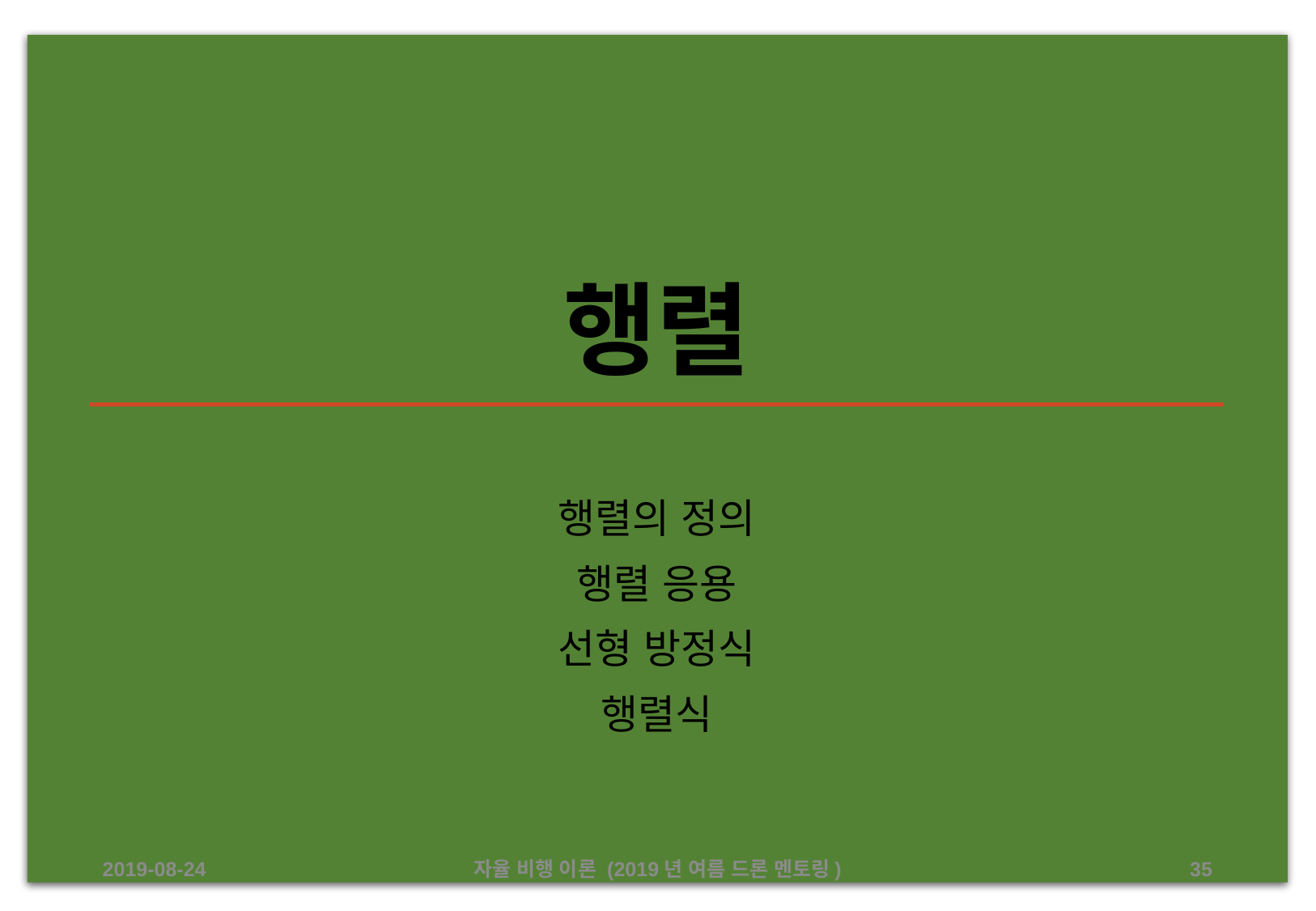

# 행렬
행렬의 정의
행렬 응용
선형 방정식
행렬식
2019-08-24
자율 비행 이론 (2019년 여름 드론 멘토링)
35